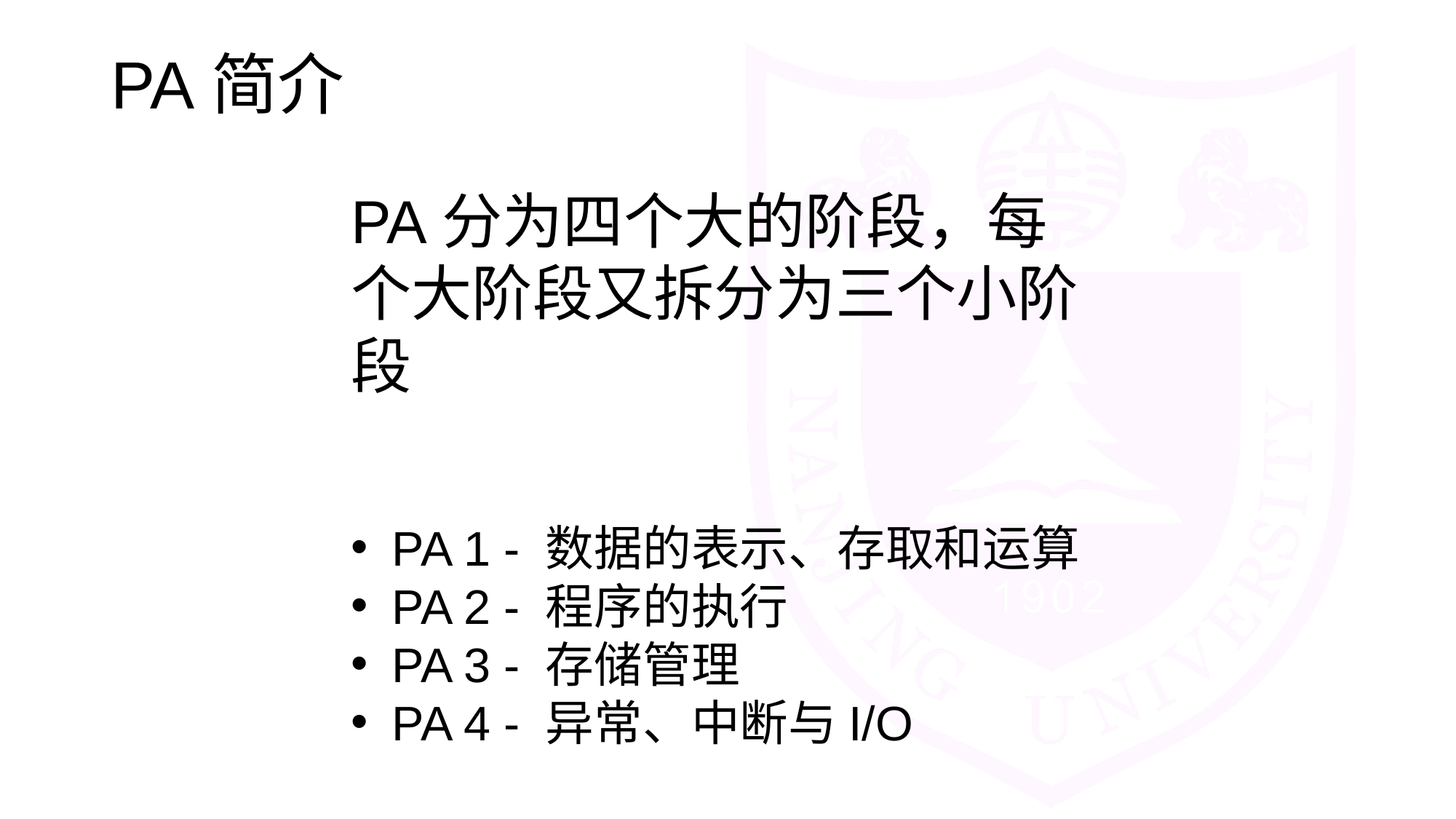

# PA简介
PA分为四个大的阶段，每个大阶段又拆分为三个小阶段

PA 1 - 数据的表示、存取和运算
PA 2 - 程序的执行
PA 3 - 存储管理
PA 4 - 异常、中断与I/O